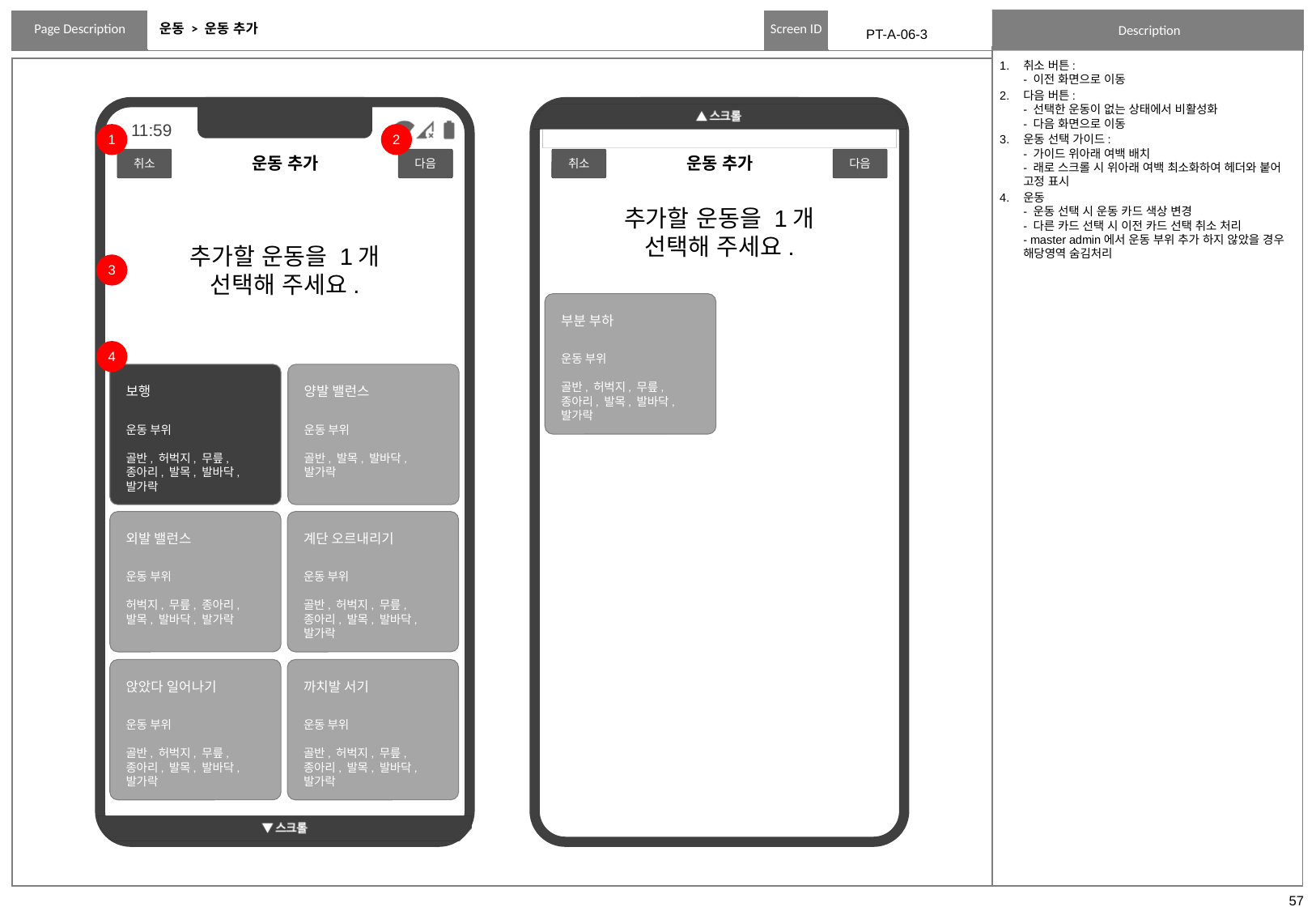

# 운동 > 운동 추가
PT-A-06-3
취소 버튼:
- 이전 화면으로 이동
다음 버튼:
- 선택한 운동이 없는 상태에서 비활성화
- 다음 화면으로 이동
운동 선택 가이드:
- 가이드 위아래 여백 배치
- 래로 스크롤 시 위아래 여백 최소화하여 헤더와 붙어 고정 표시
운동
- 운동 선택 시 운동 카드 색상 변경
- 다른 카드 선택 시 이전 카드 선택 취소 처리
- master admin에서 운동 부위 추가 하지 않았을 경우 해당영역 숨김처리
1
2
운동 추가
운동 추가

취소

다음

취소

다음
추가할 운동을 1개
선택해 주세요.
추가할 운동을 1개
선택해 주세요.
3

부분 부하
4
운동 부위

골반, 허벅지, 무릎, 종아리, 발목, 발바닥, 발가락

보행
양발 밸런스
운동 부위

골반, 허벅지, 무릎, 종아리, 발목, 발바닥, 발가락
운동 부위

골반, 발목, 발바닥, 발가락

외발 밸런스
계단 오르내리기
운동 부위

허벅지, 무릎, 종아리, 발목, 발바닥, 발가락
운동 부위

골반, 허벅지, 무릎, 종아리, 발목, 발바닥, 발가락

앉았다 일어나기
까치발 서기
운동 부위

골반, 허벅지, 무릎, 종아리, 발목, 발바닥, 발가락
운동 부위

골반, 허벅지, 무릎, 종아리, 발목, 발바닥, 발가락